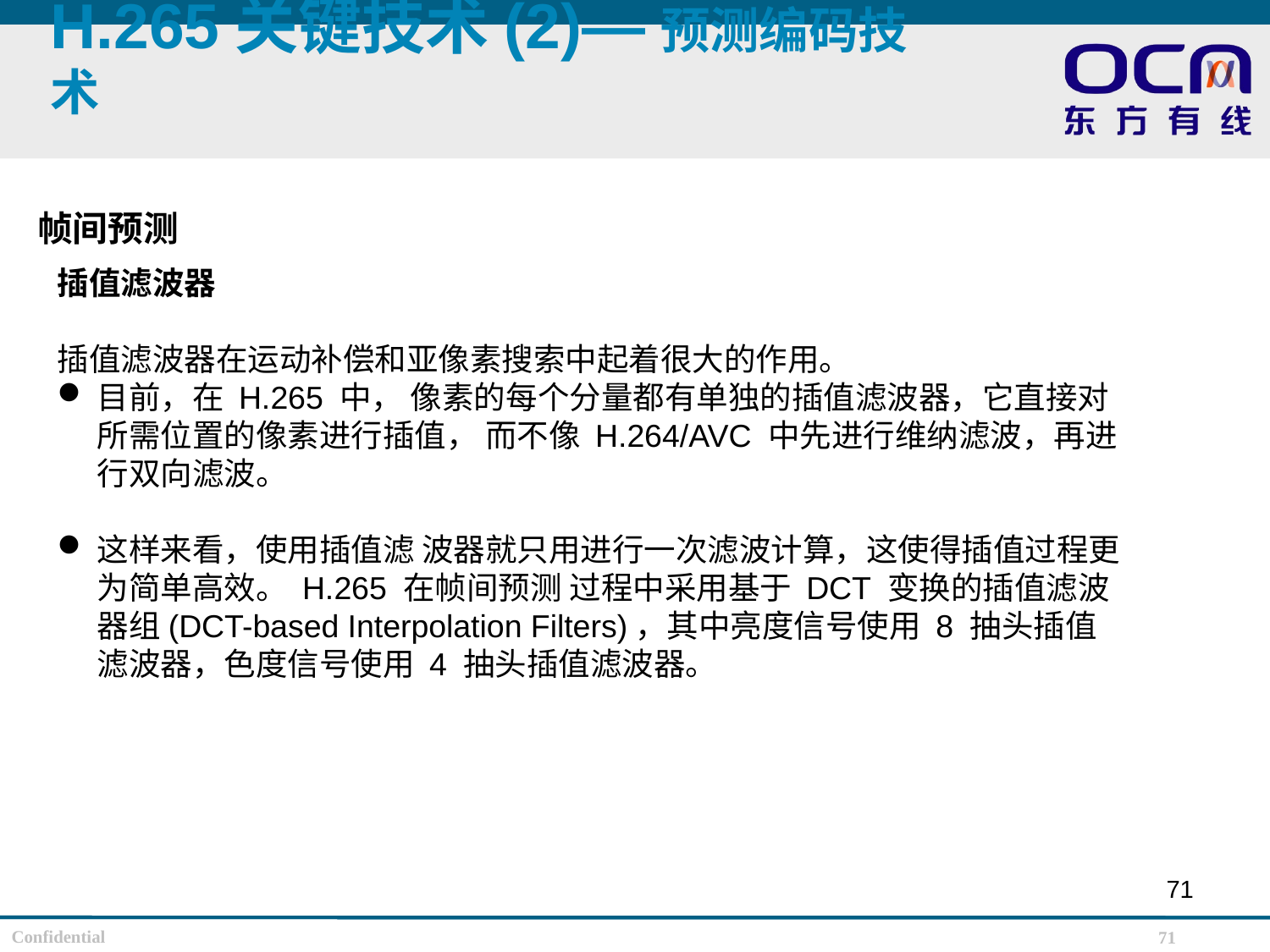

H.265关键技术(2)—预测编码技术
帧间预测
插值滤波器
插值滤波器在运动补偿和亚像素搜索中起着很大的作用。
目前，在 H.265 中， 像素的每个分量都有单独的插值滤波器，它直接对所需位置的像素进行插值， 而不像 H.264/AVC 中先进行维纳滤波，再进行双向滤波。

这样来看，使用插值滤 波器就只用进行一次滤波计算，这使得插值过程更为简单高效。 H.265 在帧间预测 过程中采用基于 DCT 变换的插值滤波器组(DCT-based Interpolation Filters)，其中亮度信号使用 8 抽头插值滤波器，色度信号使用 4 抽头插值滤波器。
71